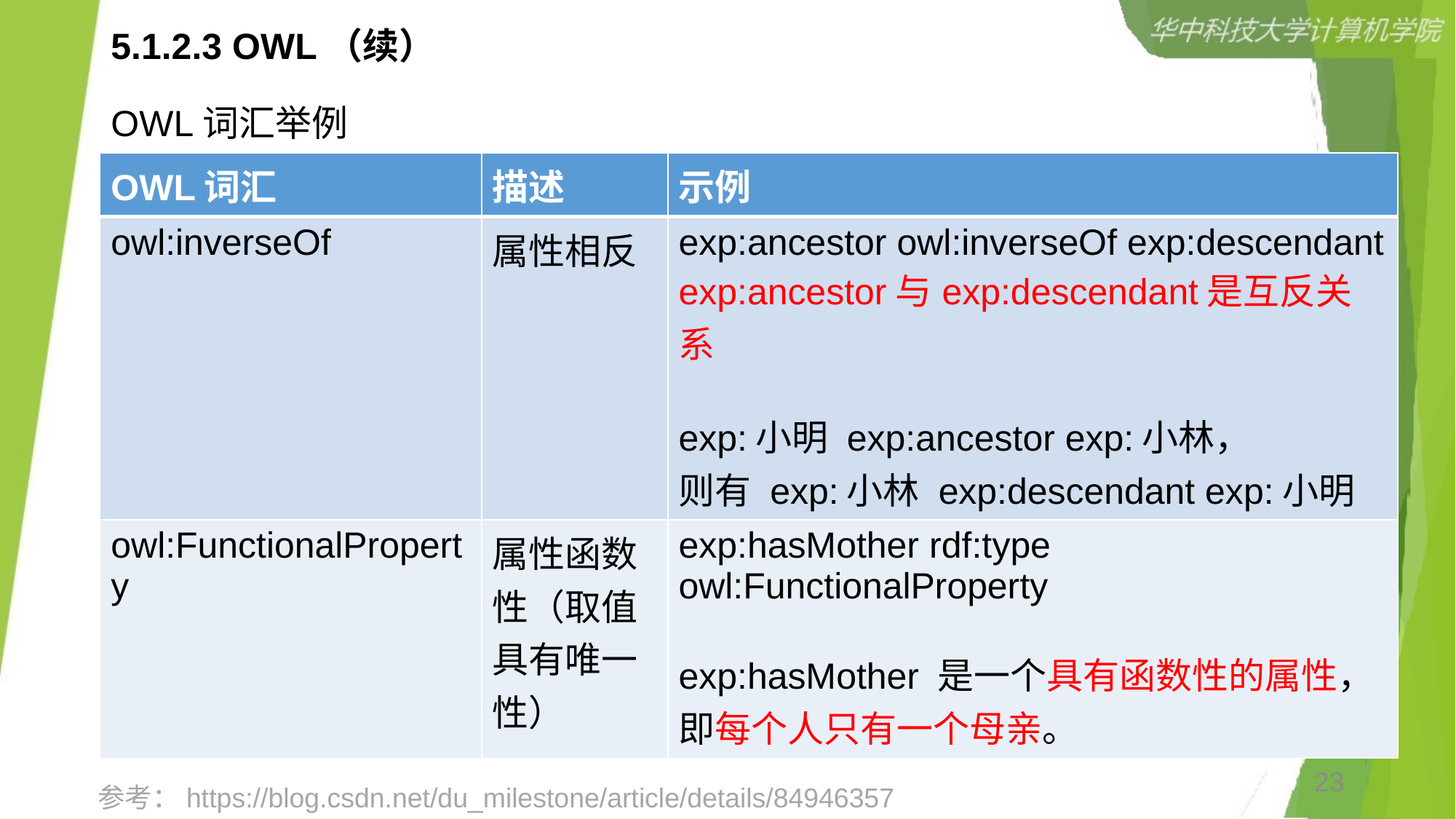

# 5.1.2.3 OWL（续）
OWL词汇举例
| OWL词汇 | 描述 | 示例 |
| --- | --- | --- |
| owl:inverseOf | 属性相反 | exp:ancestor owl:inverseOf exp:descendant exp:ancestor与exp:descendant是互反关系 exp:小明 exp:ancestor exp:小林， 则有 exp:小林 exp:descendant exp:小明 |
| owl:FunctionalProperty | 属性函数性（取值具有唯一性） | exp:hasMother rdf:type owl:FunctionalProperty exp:hasMother 是一个具有函数性的属性，即每个人只有一个母亲。 |
23
参考：https://blog.csdn.net/du_milestone/article/details/84946357